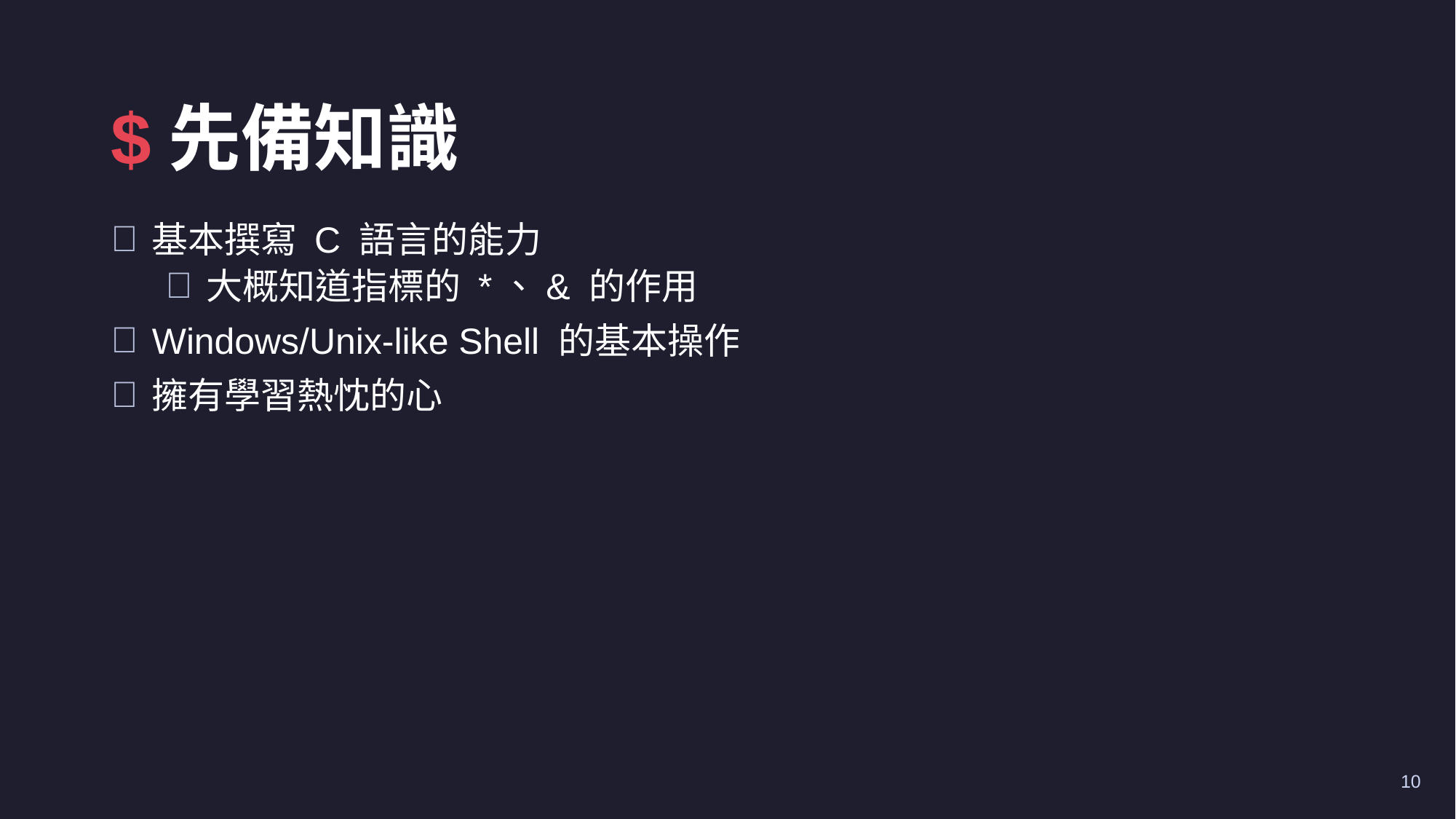

# $先備知識
基本撰寫 C 語言的能力
大概知道指標的 *、& 的作用
Windows/Unix-like Shell 的基本操作
擁有學習熱忱的心

10